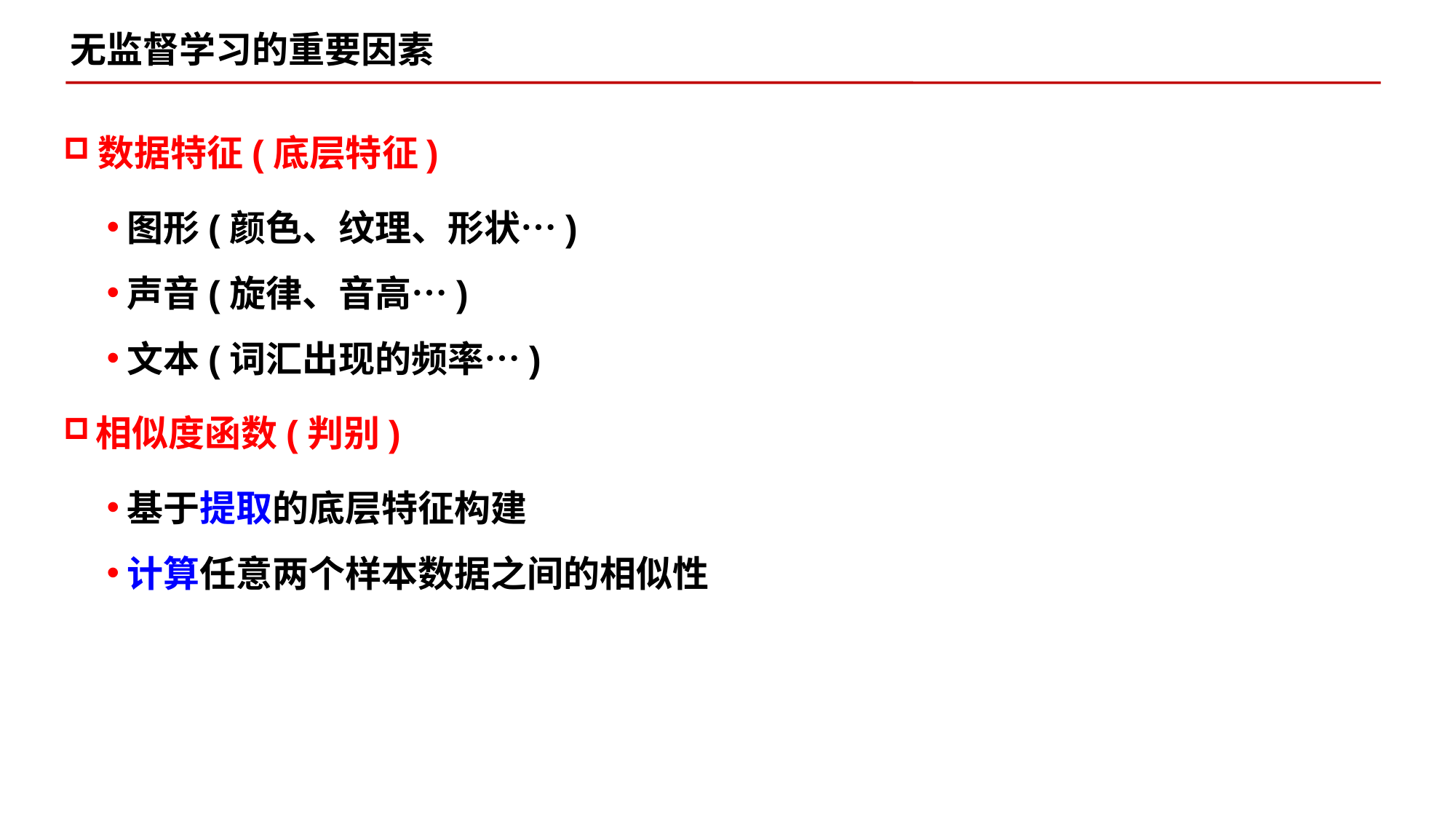

无监督学习的重要因素
数据特征(底层特征)
图形(颜色、纹理、形状…)
声音(旋律、音高…)
文本(词汇出现的频率…)
相似度函数(判别)
基于提取的底层特征构建
计算任意两个样本数据之间的相似性